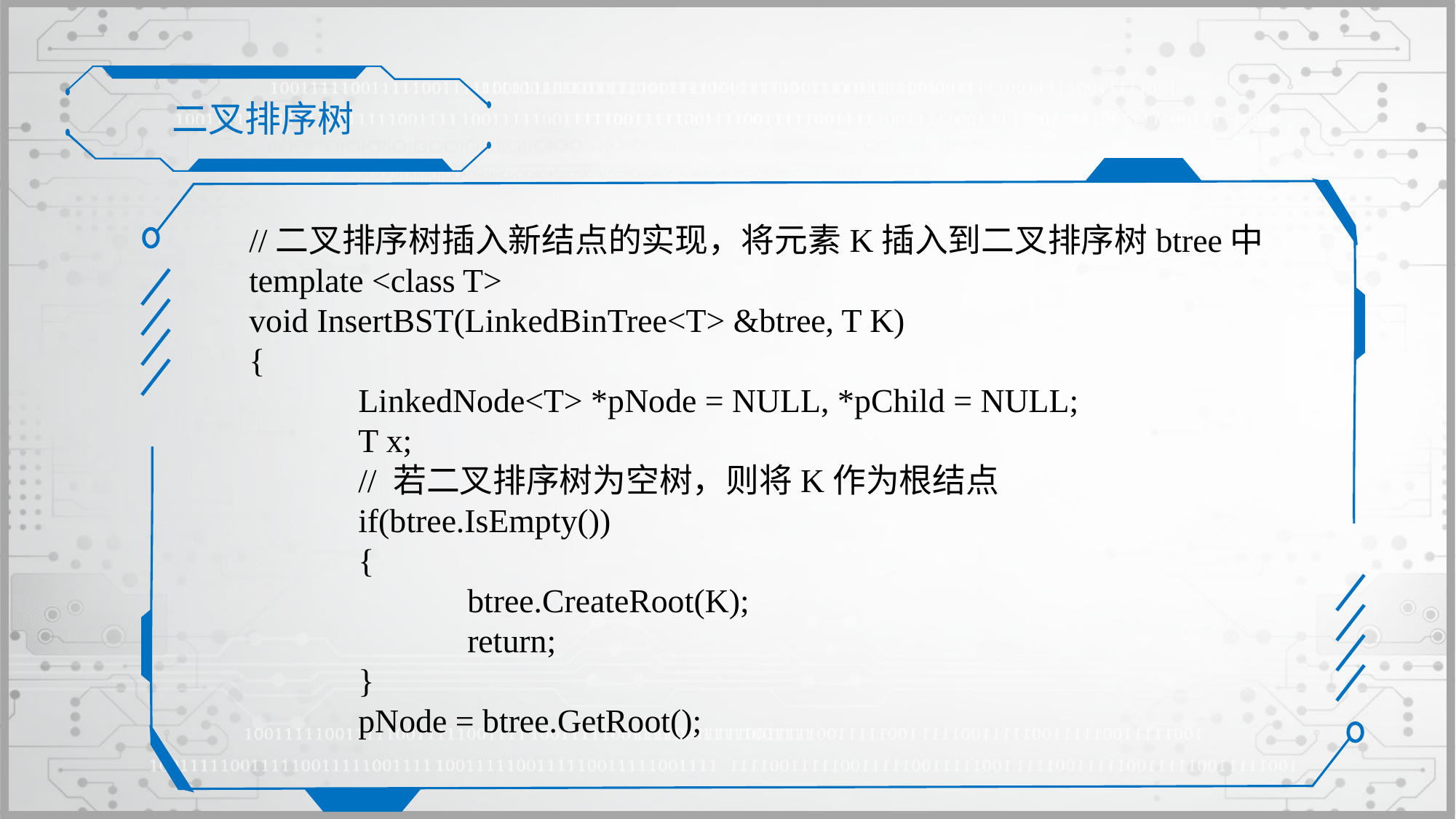

二叉排序树

//二叉排序树插入新结点的实现，将元素K插入到二叉排序树btree中
template <class T>
void InsertBST(LinkedBinTree<T> &btree, T K)
{
	LinkedNode<T> *pNode = NULL, *pChild = NULL;
	T x;
	// 若二叉排序树为空树，则将K作为根结点
	if(btree.IsEmpty())
	{
		btree.CreateRoot(K);
		return;
	}
	pNode = btree.GetRoot();